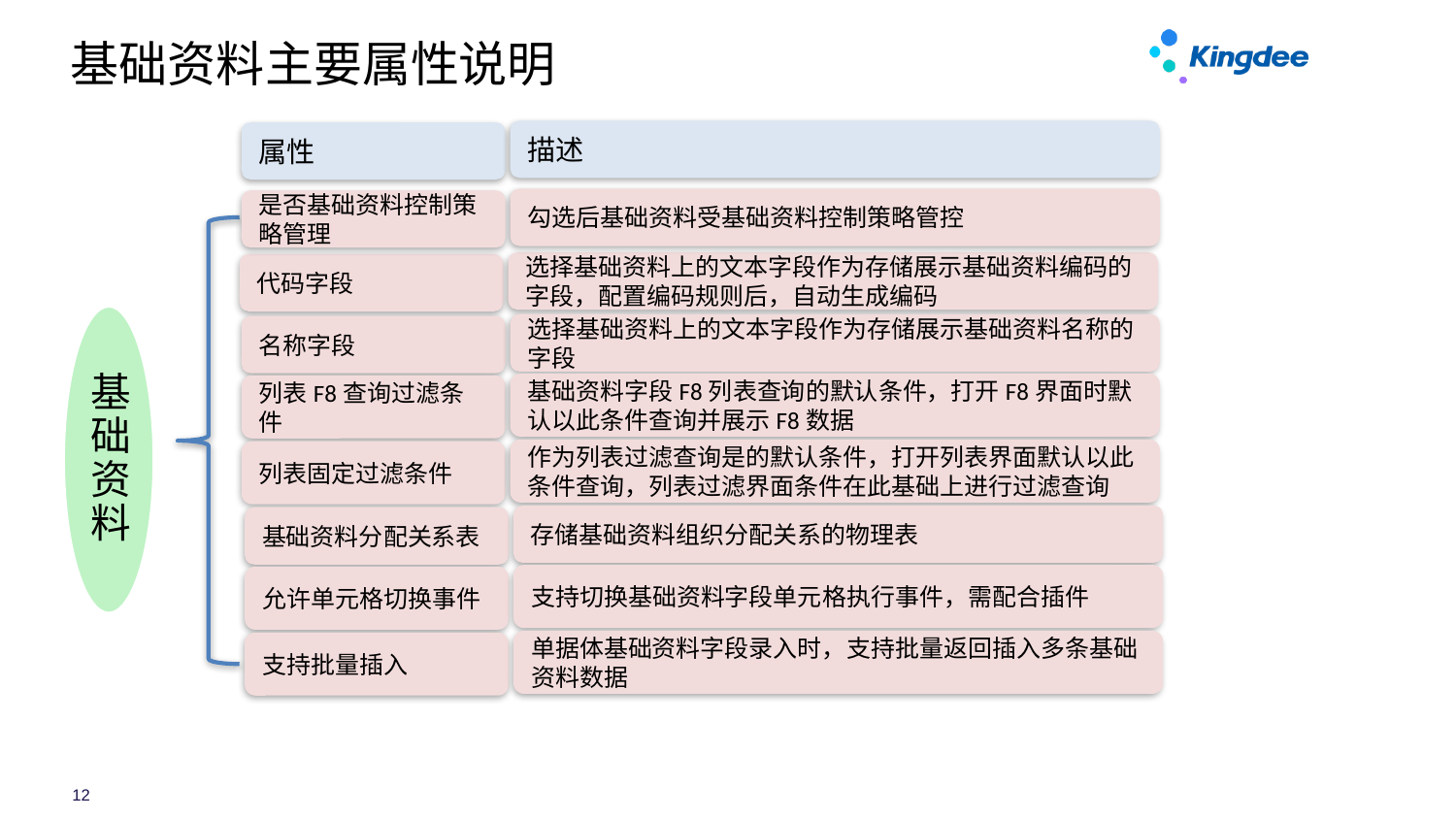

# 基础资料主要属性说明
描述
属性
勾选后基础资料受基础资料控制策略管控
是否基础资料控制策略管理

选择基础资料上的文本字段作为存储展示基础资料编码的字段，配置编码规则后，自动生成编码
代码字段
基础资料
选择基础资料上的文本字段作为存储展示基础资料名称的字段
名称字段
基础资料字段F8列表查询的默认条件，打开F8界面时默认以此条件查询并展示F8数据
列表F8查询过滤条件
作为列表过滤查询是的默认条件，打开列表界面默认以此条件查询，列表过滤界面条件在此基础上进行过滤查询
列表固定过滤条件
存储基础资料组织分配关系的物理表
基础资料分配关系表
支持切换基础资料字段单元格执行事件，需配合插件
允许单元格切换事件
单据体基础资料字段录入时，支持批量返回插入多条基础资料数据
支持批量插入